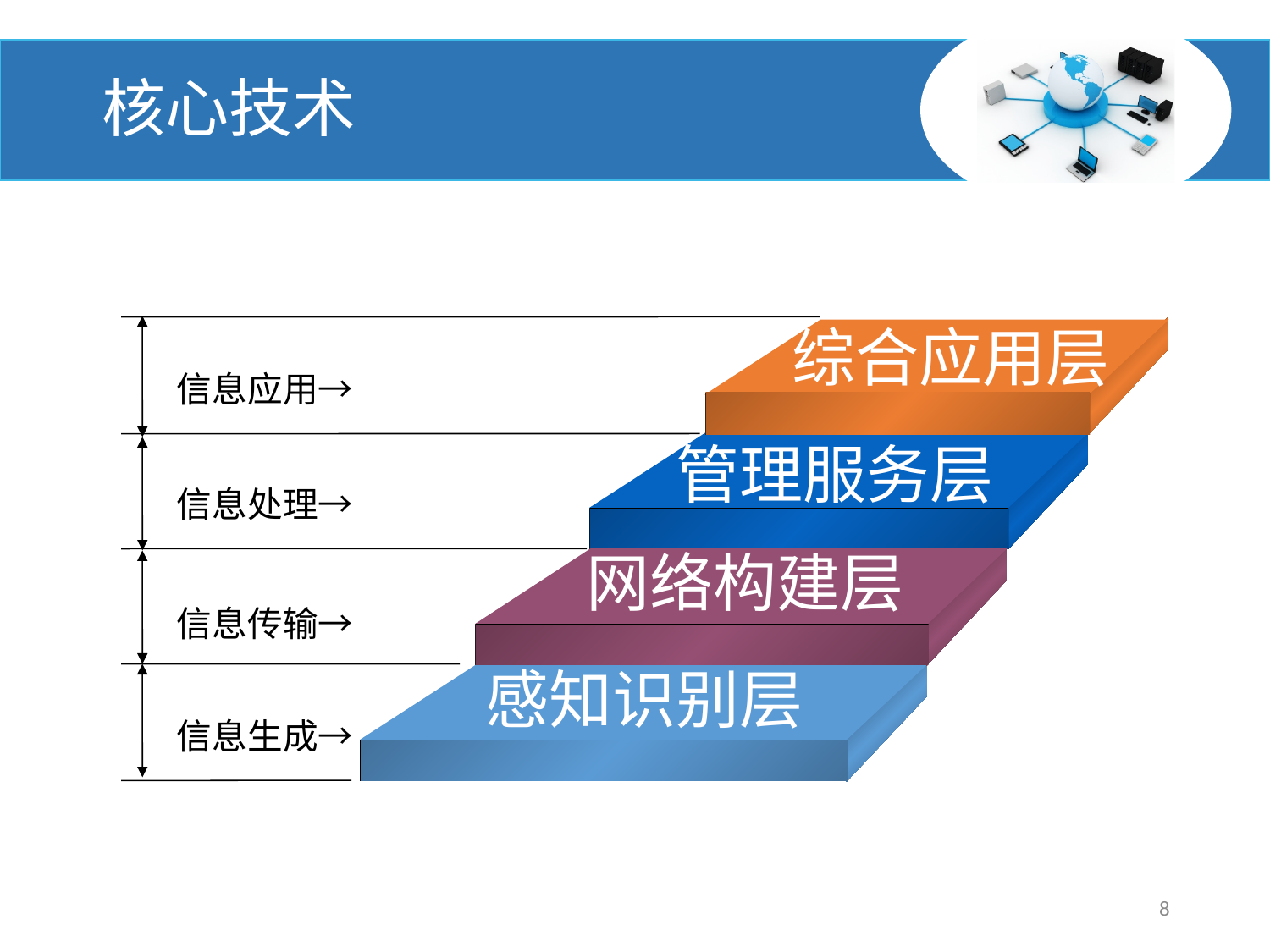

# 核心技术
综合应用层

信息应用→

信息处理→

信息传输→

信息生成→

管理服务层
网络构建层
感知识别层
8